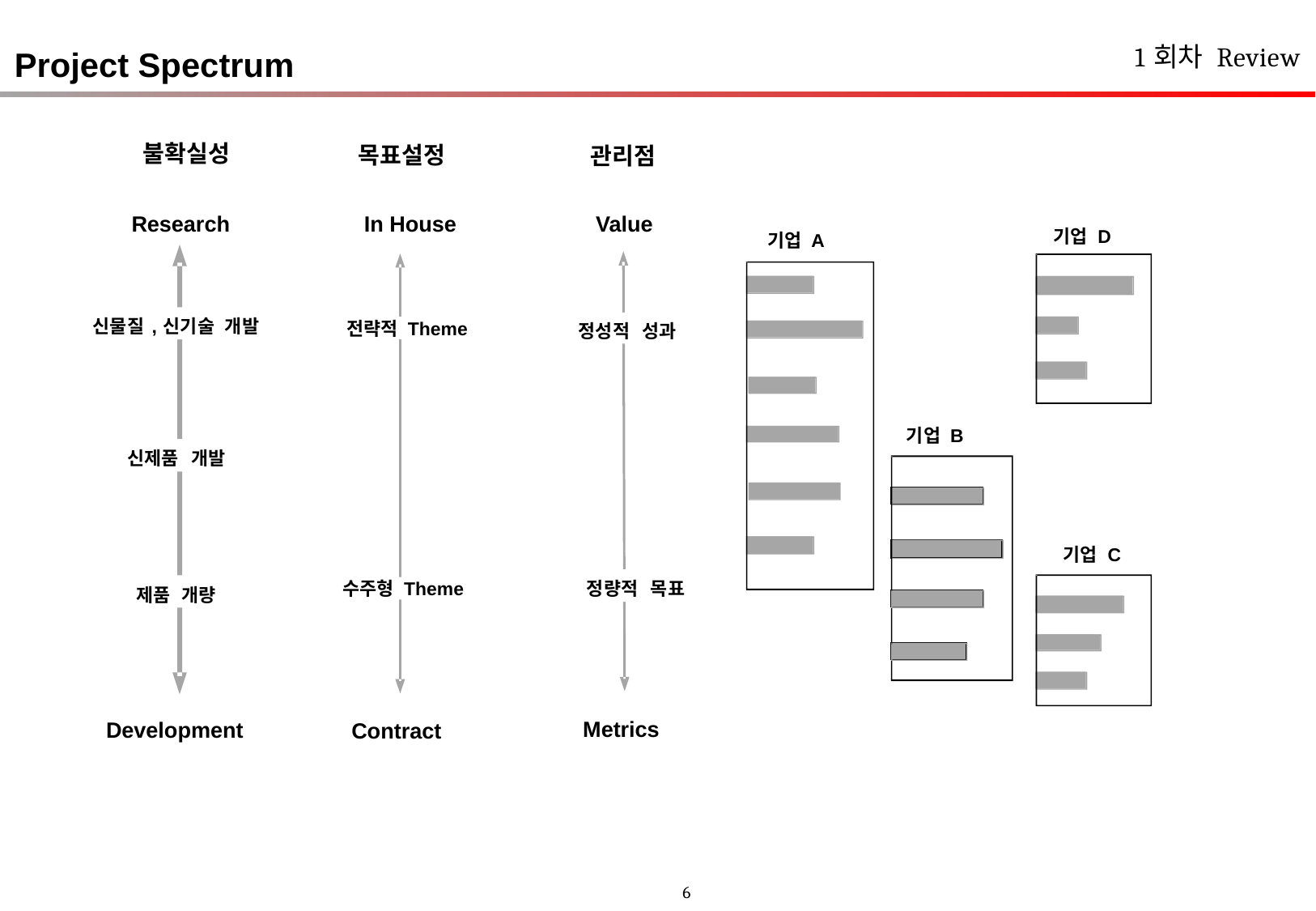

1회차 Review
Project Spectrum
불확실성
목표설정
관리점
Research
In House
Value
기업
D
기업
A

신물질
,
신기술
개발

전략적 Theme
정성적
성과

기업
B

신제품
개발

기업
C

수주형 Theme
정량적
목표
제품
개량

Metrics
Development
Contract
6